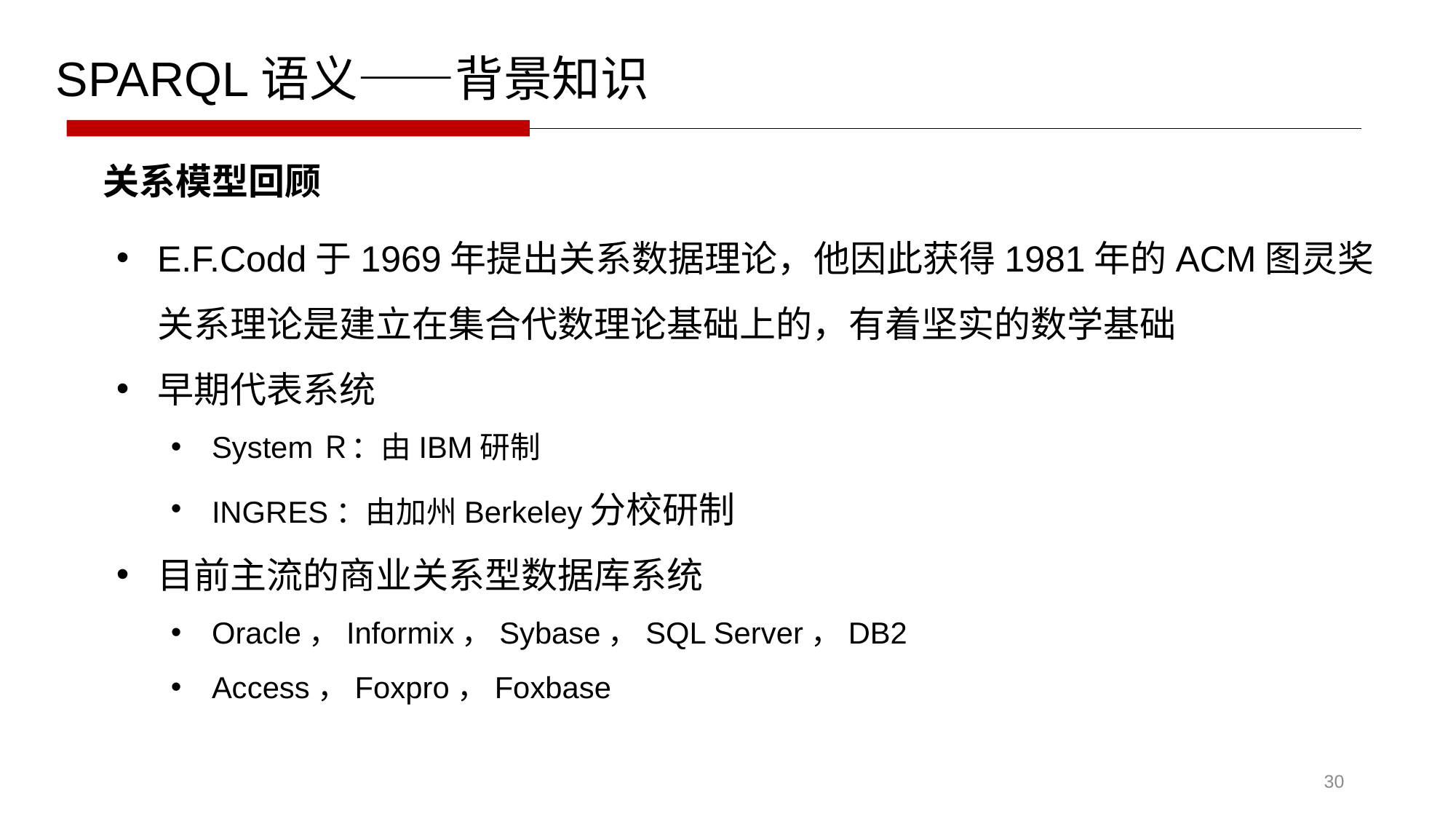

SPARQL语义——背景知识

关系模型回顾
E.F.Codd于1969年提出关系数据理论，他因此获得1981年的ACM图灵奖关系理论是建立在集合代数理论基础上的，有着坚实的数学基础
早期代表系统
SystemＲ：由IBM研制
INGRES：由加州Berkeley分校研制
目前主流的商业关系型数据库系统
Oracle，Informix，Sybase，SQL Server，DB2
Access，Foxpro，Foxbase
30